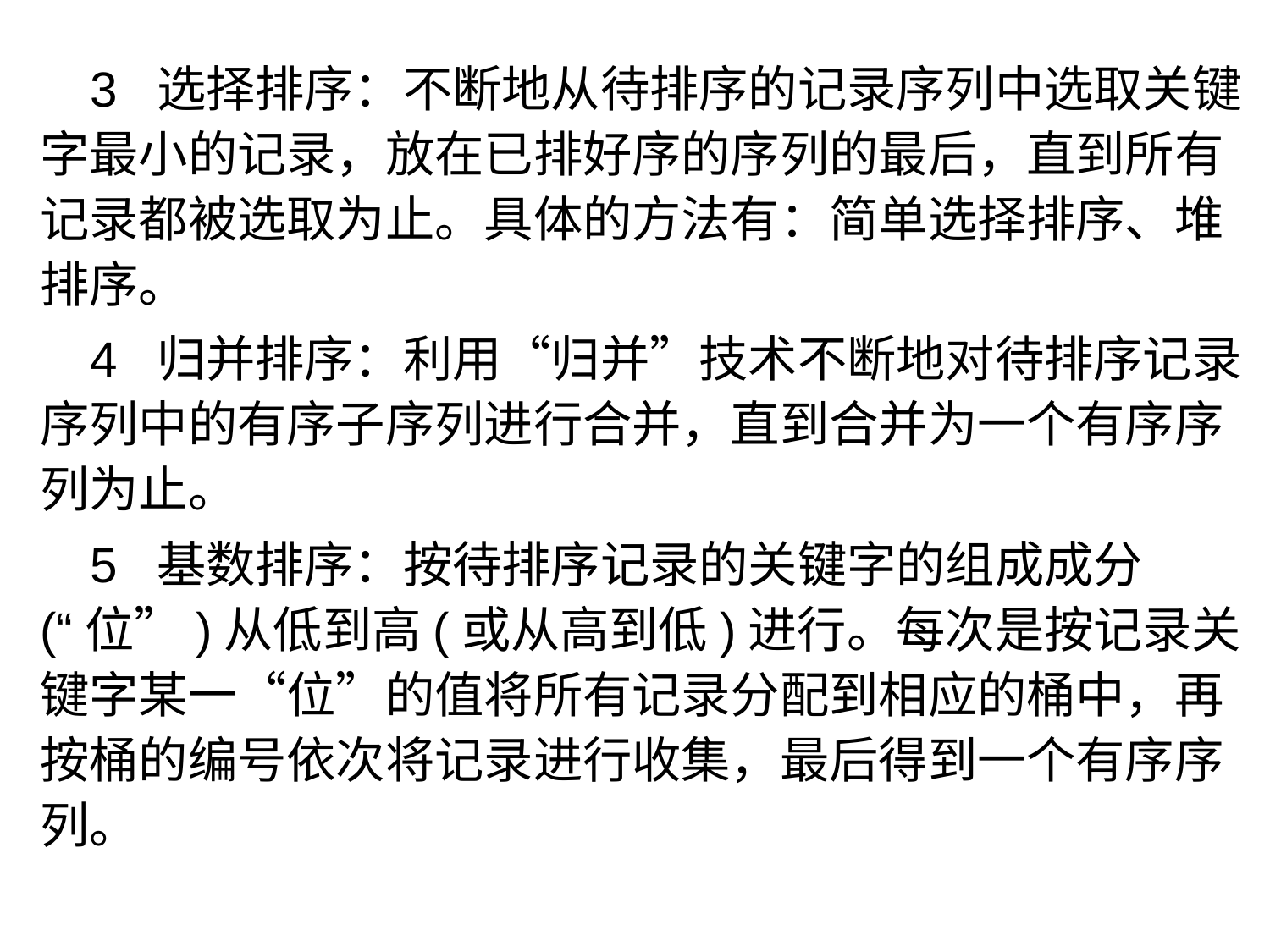

3  选择排序：不断地从待排序的记录序列中选取关键字最小的记录，放在已排好序的序列的最后，直到所有记录都被选取为止。具体的方法有：简单选择排序、堆排序。
4  归并排序：利用“归并”技术不断地对待排序记录序列中的有序子序列进行合并，直到合并为一个有序序列为止。
5  基数排序：按待排序记录的关键字的组成成分(“位”)从低到高(或从高到低)进行。每次是按记录关键字某一“位”的值将所有记录分配到相应的桶中，再按桶的编号依次将记录进行收集，最后得到一个有序序列。